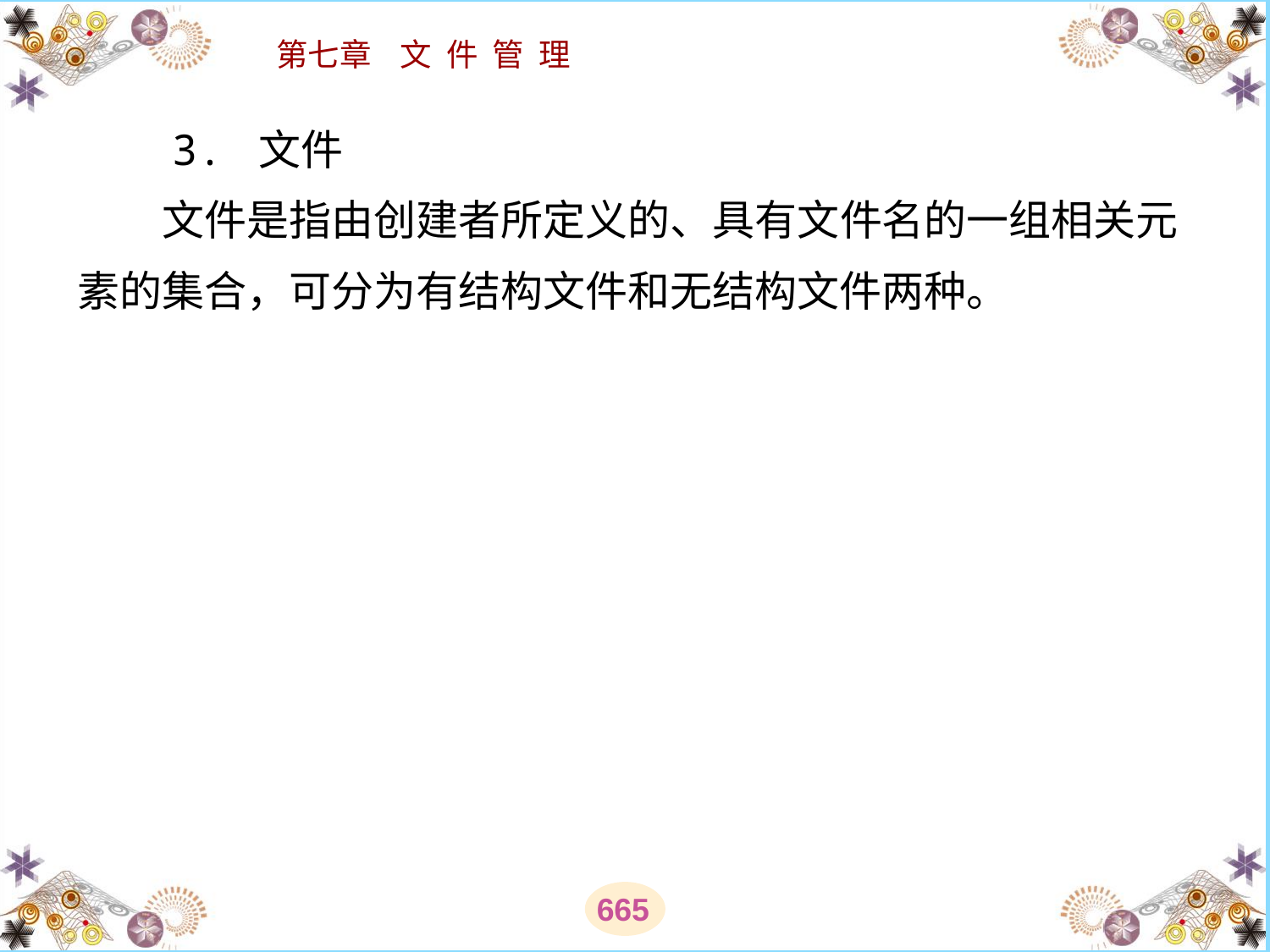

# 3. 文件 　　文件是指由创建者所定义的、具有文件名的一组相关元素的集合，可分为有结构文件和无结构文件两种。